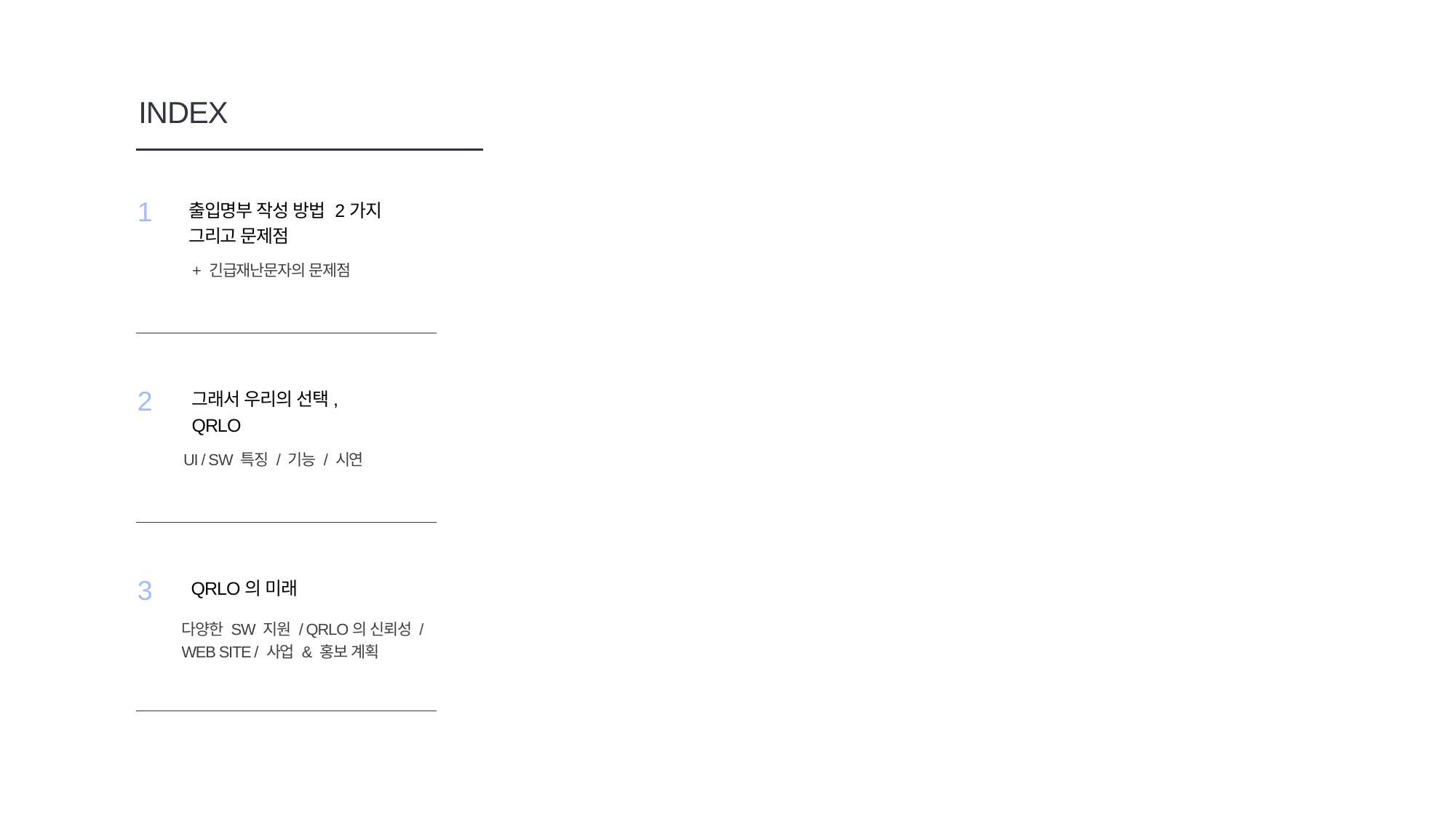

INDEX
출입명부 작성 방법 2가지
그리고 문제점
1
+ 긴급재난문자의 문제점
그래서 우리의 선택,
QRLO
2
UI / SW 특징 / 기능 / 시연
QRLO의 미래
3
다양한 SW 지원 / QRLO의 신뢰성 /
WEB SITE / 사업 & 홍보 계획